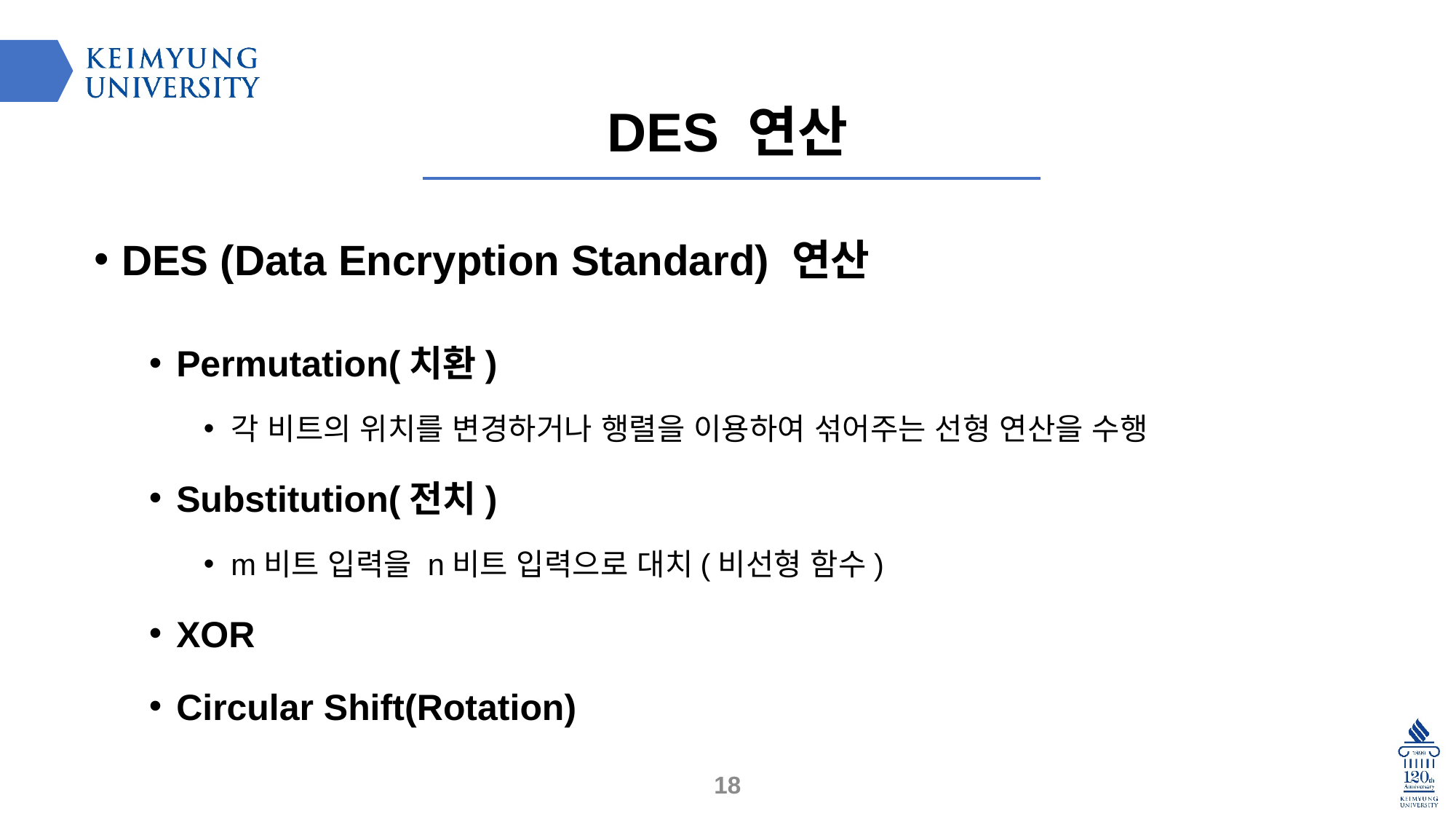

DES 연산
DES (Data Encryption Standard) 연산

Permutation(치환)
각 비트의 위치를 변경하거나 행렬을 이용하여 섞어주는 선형 연산을 수행
Substitution(전치)
m비트 입력을 n비트 입력으로 대치(비선형 함수)
XOR
Circular Shift(Rotation)
18